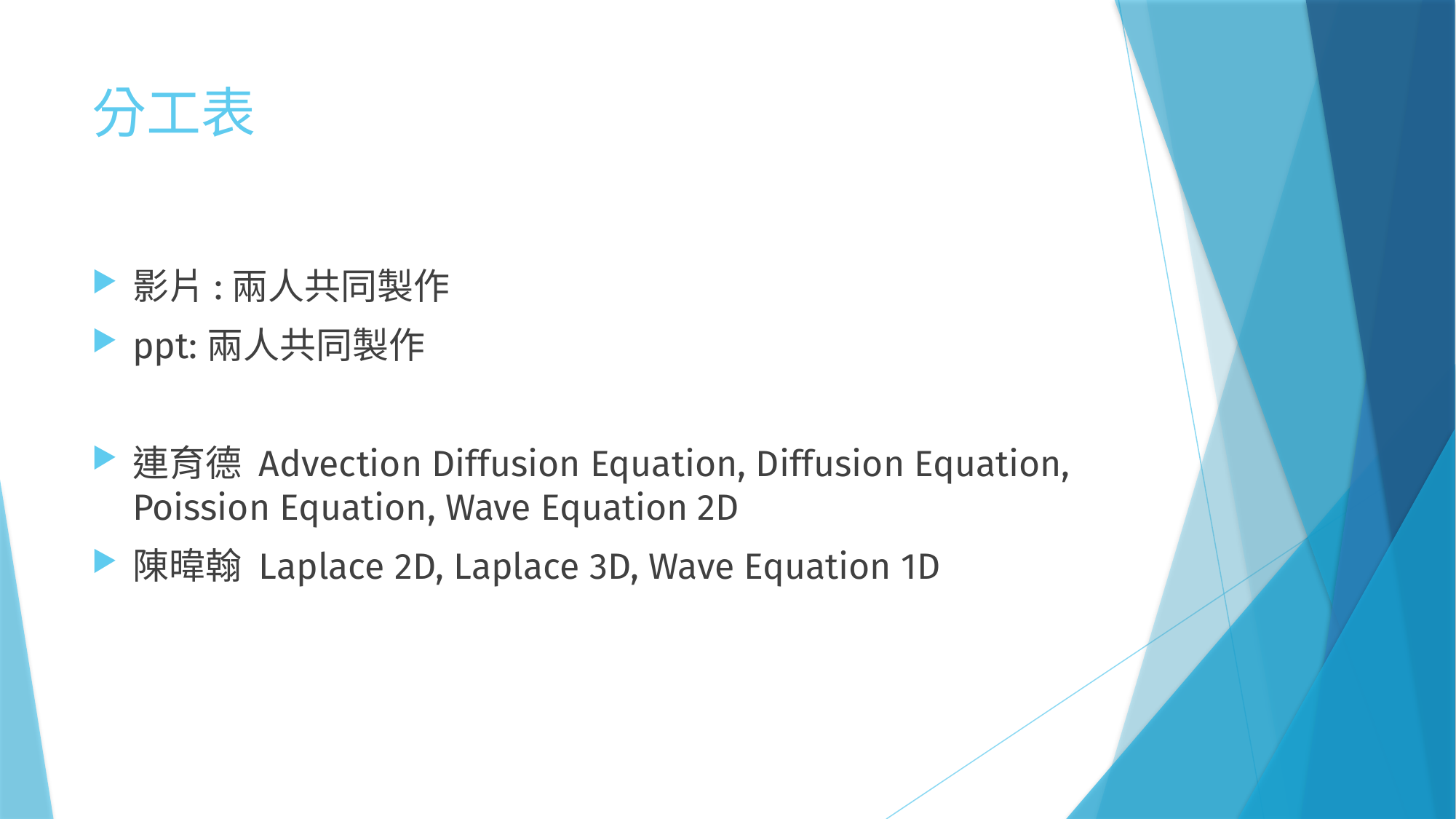

# 分工表
影片:兩人共同製作
ppt:兩人共同製作

連育德 Advection Diffusion Equation, Diffusion Equation, Poission Equation, Wave Equation 2D
陳暐翰 Laplace 2D, Laplace 3D, Wave Equation 1D